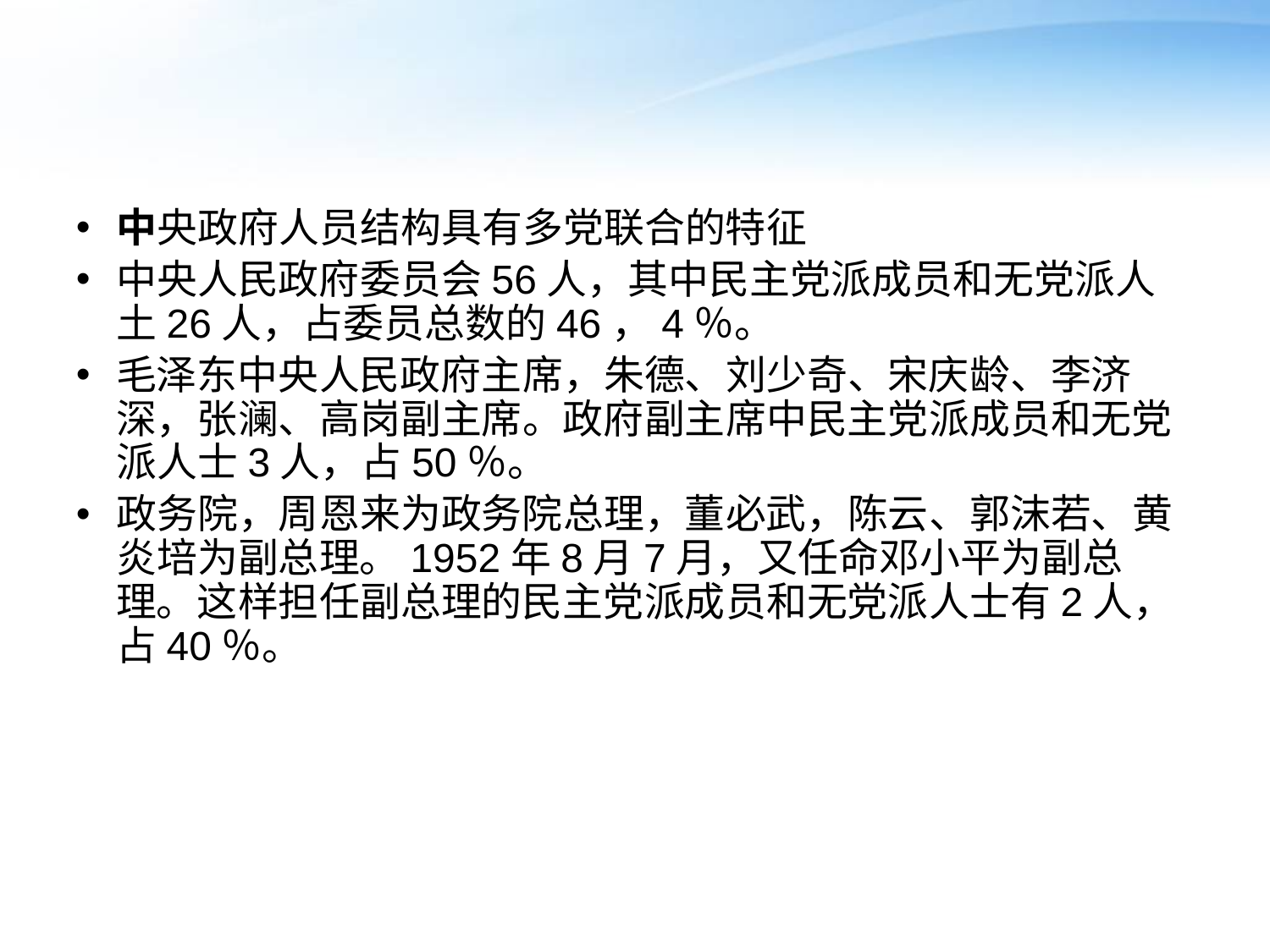

#
中央政府人员结构具有多党联合的特征
中央人民政府委员会56人，其中民主党派成员和无党派人土26人，占委员总数的46，4％。
毛泽东中央人民政府主席，朱德、刘少奇、宋庆龄、李济深，张澜、高岗副主席。政府副主席中民主党派成员和无党派人士3人，占50％。
政务院，周恩来为政务院总理，董必武，陈云、郭沫若、黄炎培为副总理。1952年8月7月，又任命邓小平为副总理。这样担任副总理的民主党派成员和无党派人士有2人，占40％。